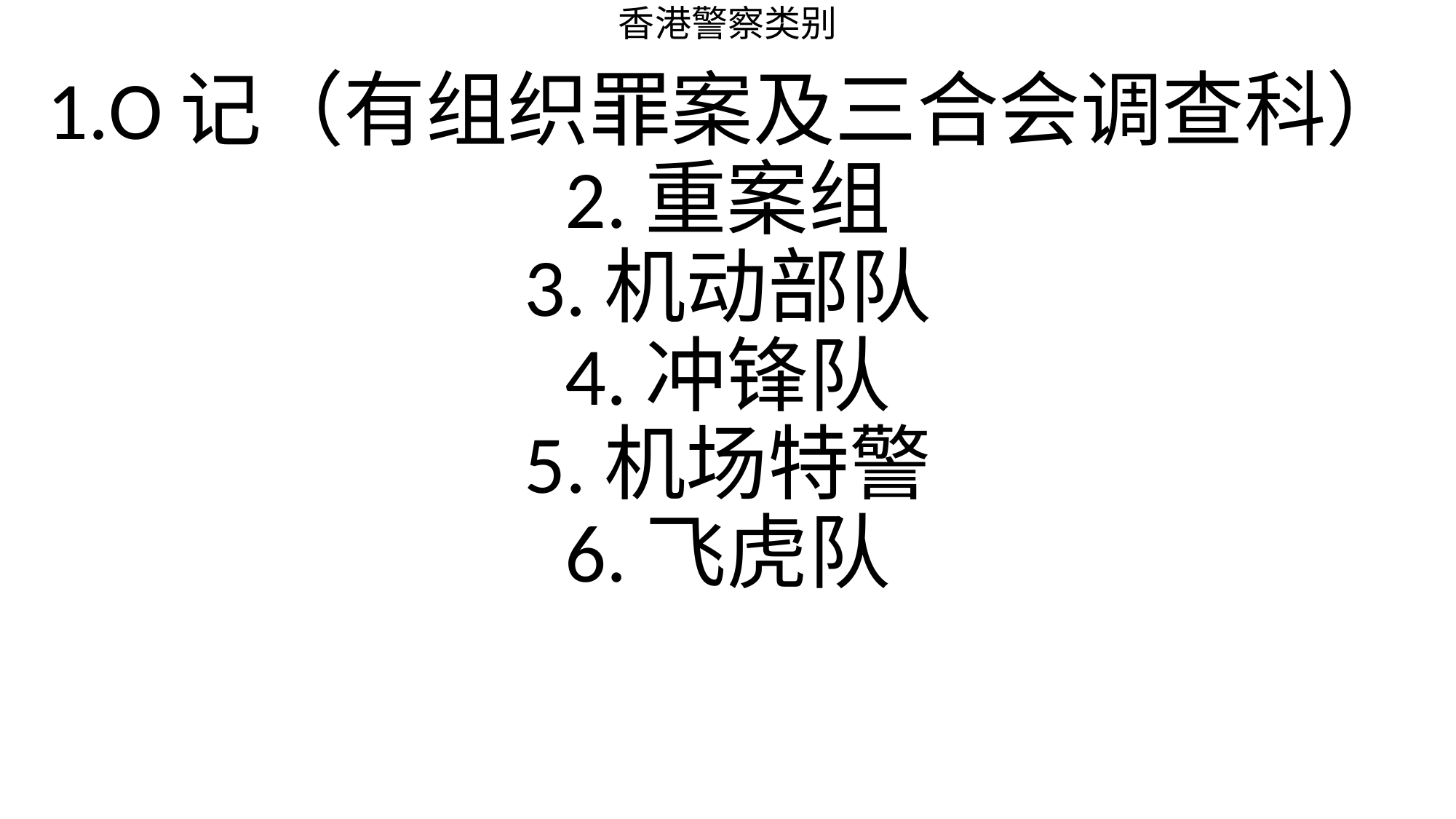

香港警察类别
# 1.O记（有组织罪案及三合会调查科） 2.重案组 3.机动部队 4.冲锋队 5.机场特警 6.飞虎队